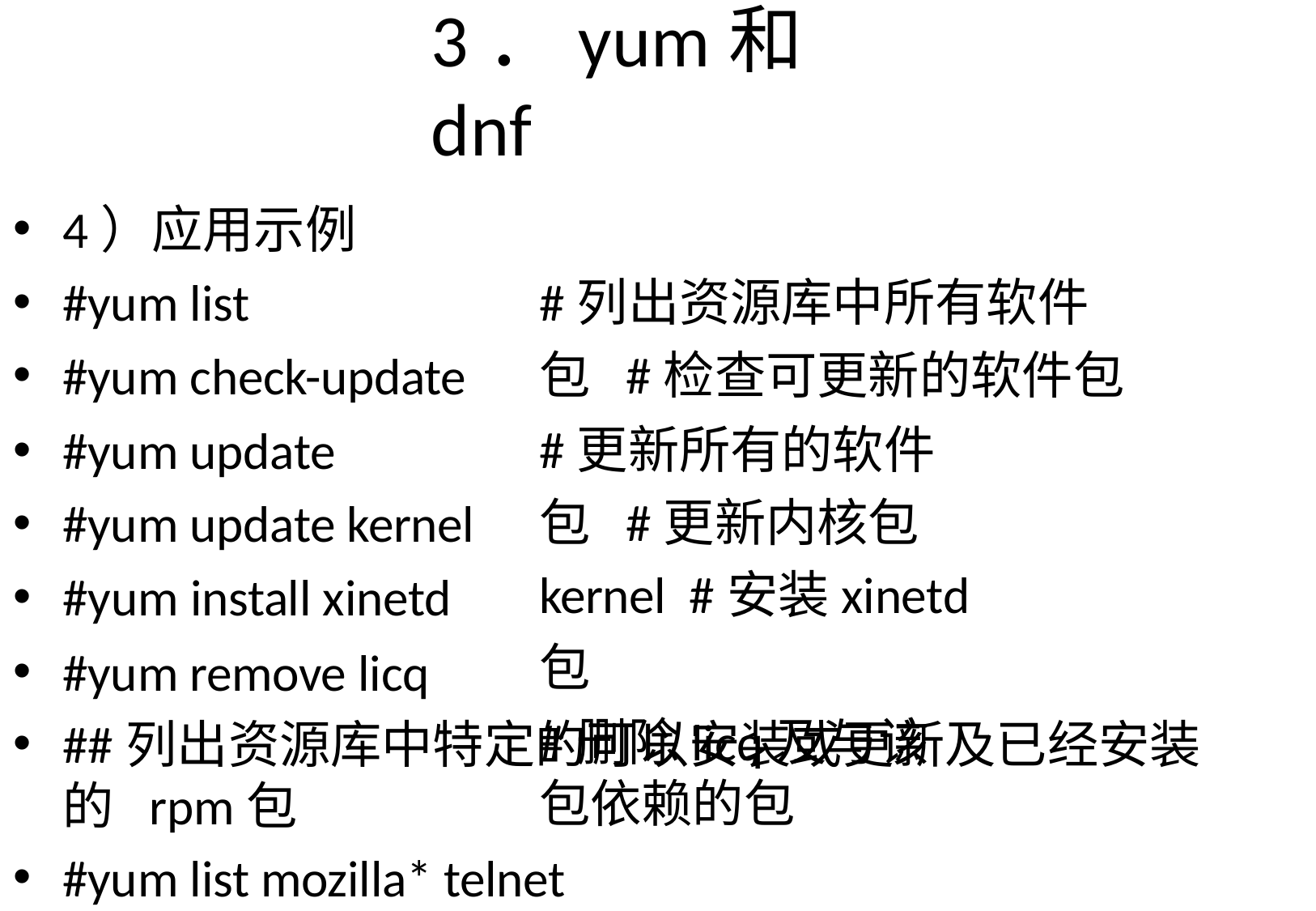

# 3．yum和dnf
4）应用示例
#yum list
#yum check-update
#yum update
#yum update kernel
#yum install xinetd
#yum remove licq
#列出资源库中所有软件包  #检查可更新的软件包
#更新所有的软件包  #更新内核包kernel  #安装xinetd包
#删除licq及与该包依赖的包
##列出资源库中特定的可以安装或更新及已经安装的  rpm包
#yum list mozilla* telnet